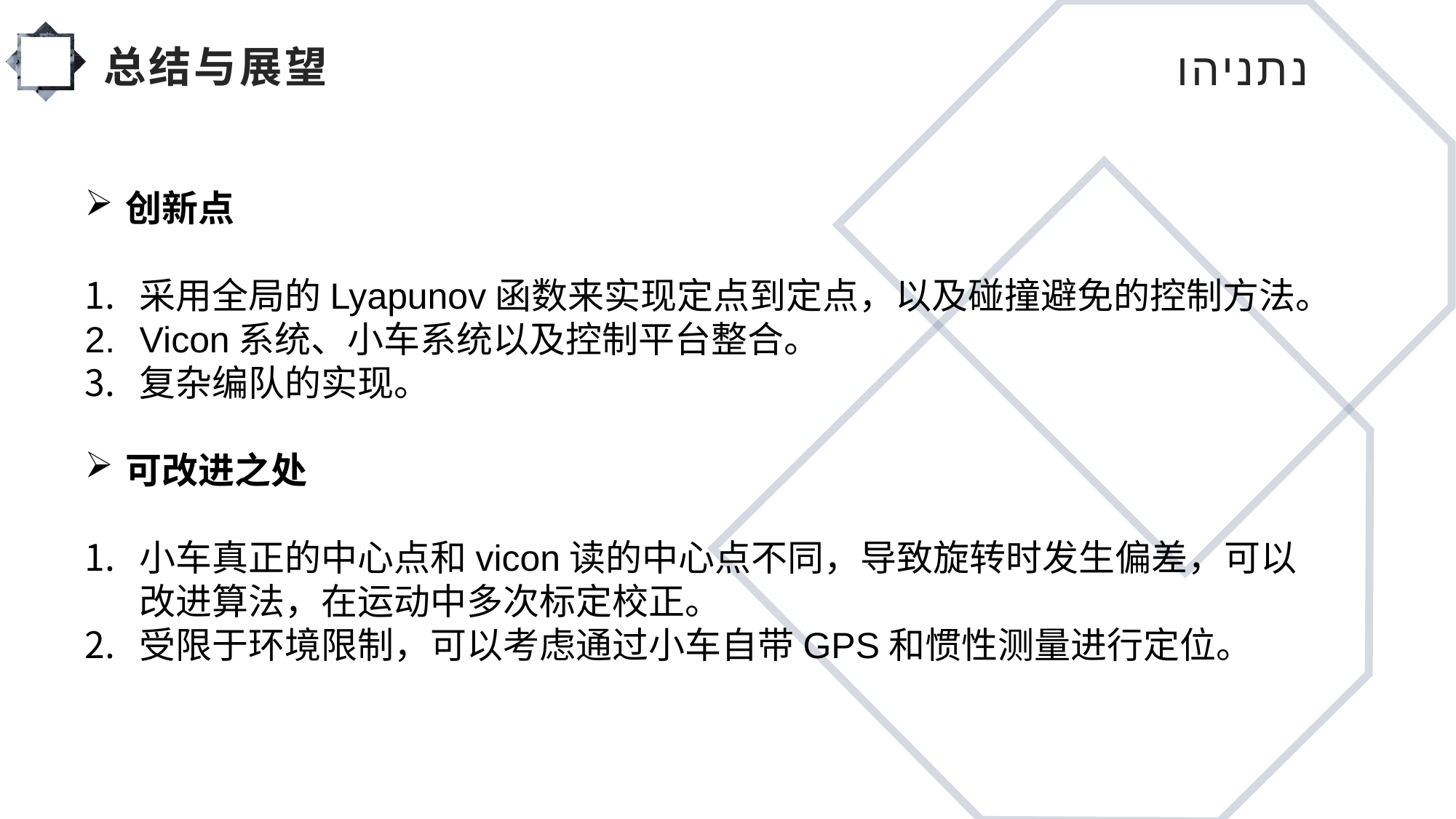

# 总结与展望
                         נתניהו

创新点

采用全局的Lyapunov函数来实现定点到定点，以及碰撞避免的控制方法。
Vicon系统、小车系统以及控制平台整合。
复杂编队的实现。

可改进之处

小车真正的中心点和vicon读的中心点不同，导致旋转时发生偏差，可以改进算法，在运动中多次标定校正。
受限于环境限制，可以考虑通过小车自带GPS和惯性测量进行定位。
17